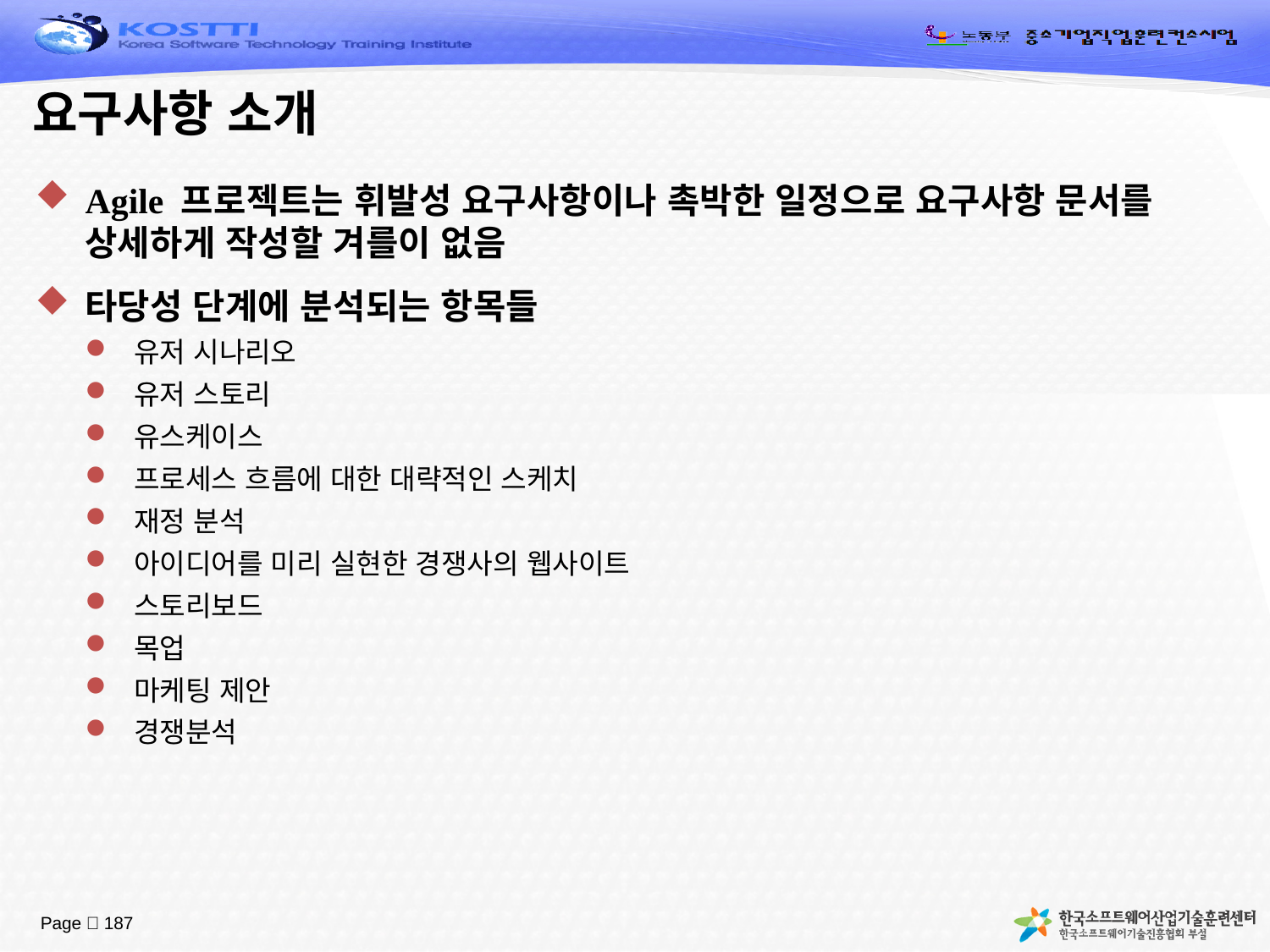

# 요구사항 소개
Agile 프로젝트는 휘발성 요구사항이나 촉박한 일정으로 요구사항 문서를 상세하게 작성할 겨를이 없음
타당성 단계에 분석되는 항목들
유저 시나리오
유저 스토리
유스케이스
프로세스 흐름에 대한 대략적인 스케치
재정 분석
아이디어를 미리 실현한 경쟁사의 웹사이트
스토리보드
목업
마케팅 제안
경쟁분석